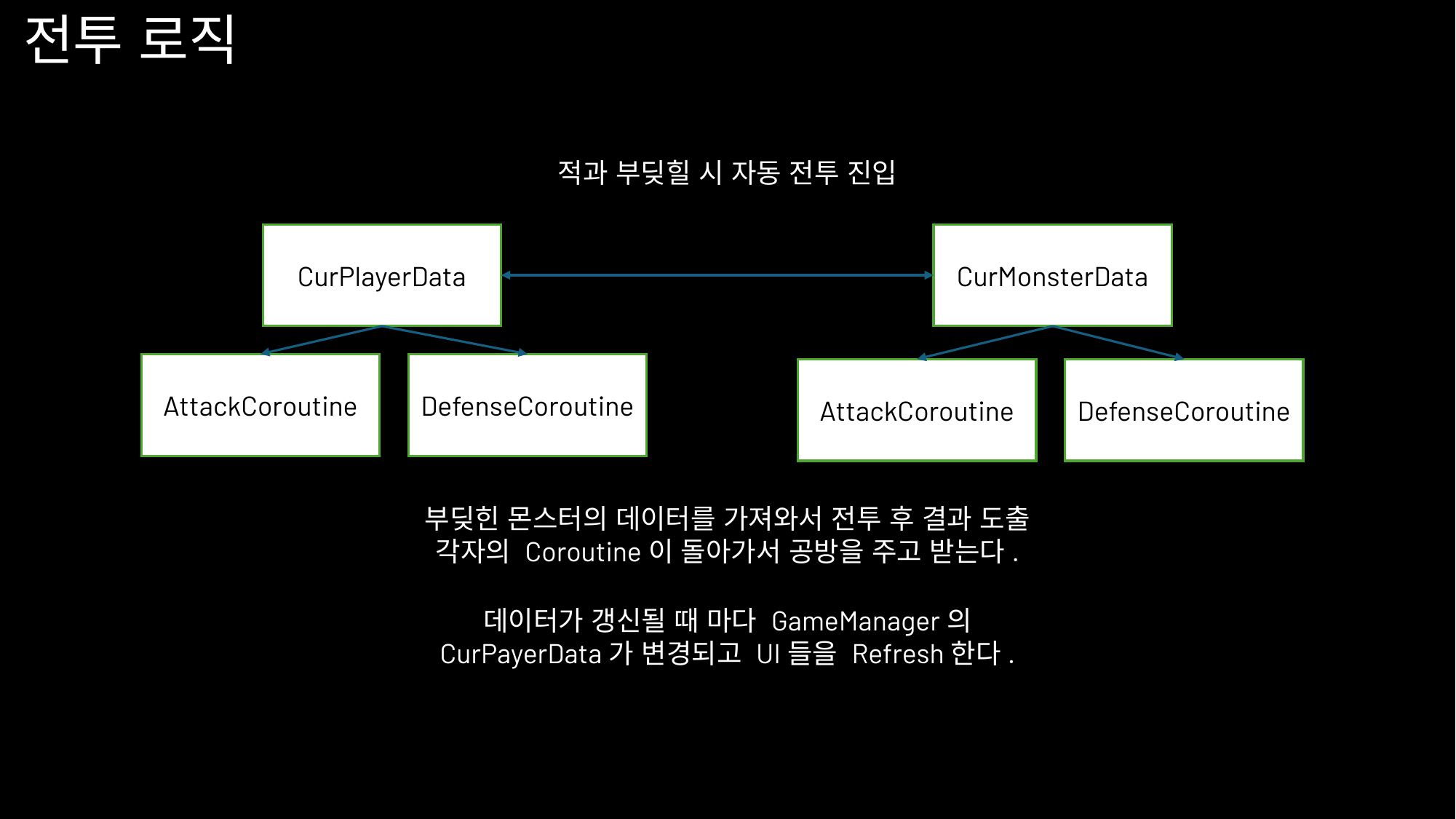

전투 로직
적과 부딪힐 시 자동 전투 진입
CurPlayerData
CurMonsterData
AttackCoroutine
DefenseCoroutine
AttackCoroutine
DefenseCoroutine
부딪힌 몬스터의 데이터를 가져와서 전투 후 결과 도출
각자의 Coroutine이 돌아가서 공방을 주고 받는다.
데이터가 갱신될 때 마다 GameManager의 CurPayerData가 변경되고 UI들을 Refresh한다.